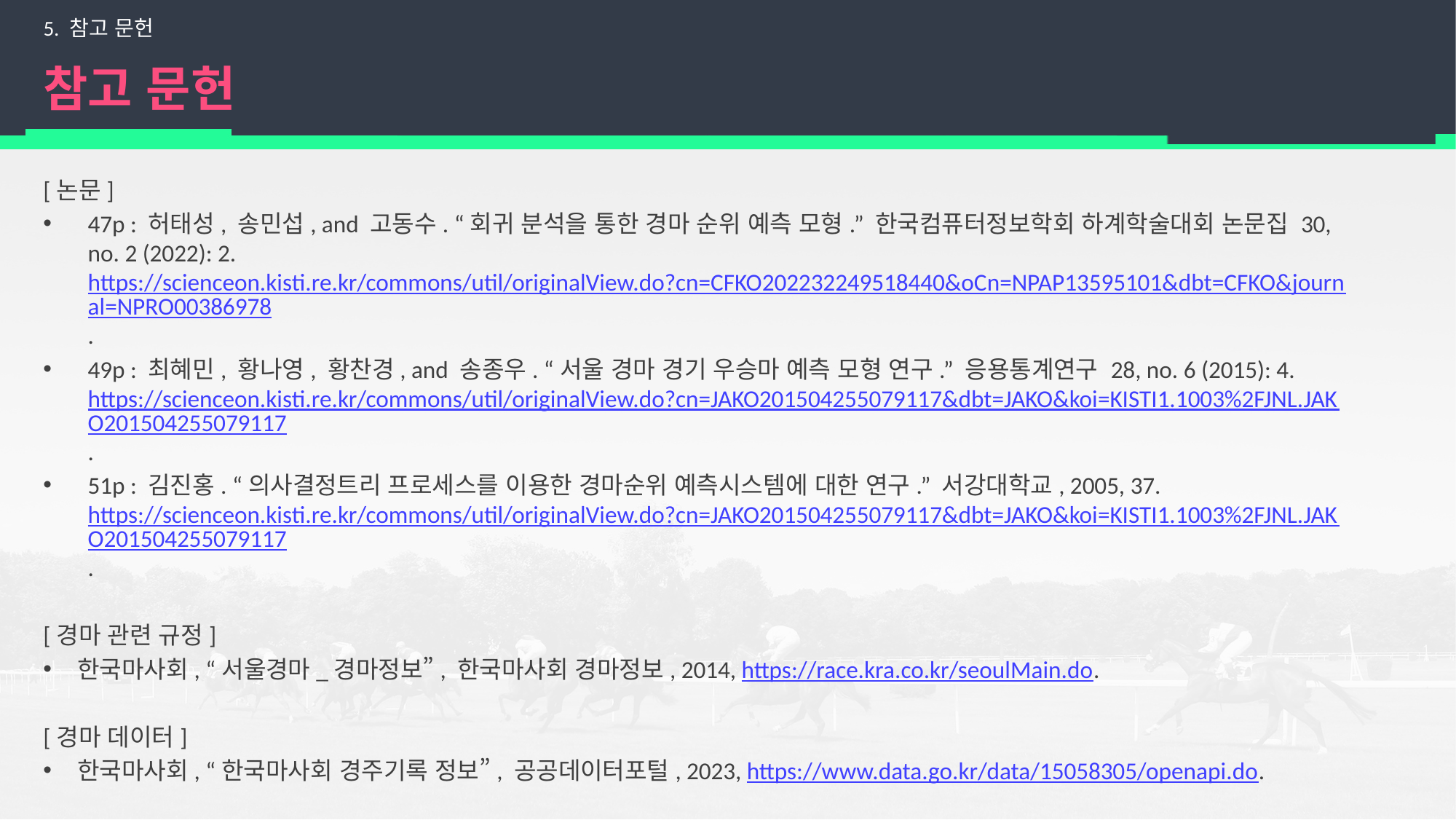

5. 참고 문헌
# 참고 문헌
[논문]
47p : 허태성, 송민섭, and 고동수. “회귀 분석을 통한 경마 순위 예측 모형.” 한국컴퓨터정보학회 하계학술대회 논문집 30, no. 2 (2022): 2. https://scienceon.kisti.re.kr/commons/util/originalView.do?cn=CFKO202232249518440&oCn=NPAP13595101&dbt=CFKO&journal=NPRO00386978.
49p : 최혜민, 황나영, 황찬경, and 송종우. “서울 경마 경기 우승마 예측 모형 연구.” 응용통계연구 28, no. 6 (2015): 4. https://scienceon.kisti.re.kr/commons/util/originalView.do?cn=JAKO201504255079117&dbt=JAKO&koi=KISTI1.1003%2FJNL.JAKO201504255079117.
51p : 김진홍. “의사결정트리 프로세스를 이용한 경마순위 예측시스템에 대한 연구.” 서강대학교, 2005, 37. https://scienceon.kisti.re.kr/commons/util/originalView.do?cn=JAKO201504255079117&dbt=JAKO&koi=KISTI1.1003%2FJNL.JAKO201504255079117.

[경마 관련 규정]
한국마사회, “서울경마_경마정보”, 한국마사회 경마정보, 2014, https://race.kra.co.kr/seoulMain.do.

[경마 데이터]
한국마사회, “한국마사회 경주기록 정보”, 공공데이터포털, 2023, https://www.data.go.kr/data/15058305/openapi.do.